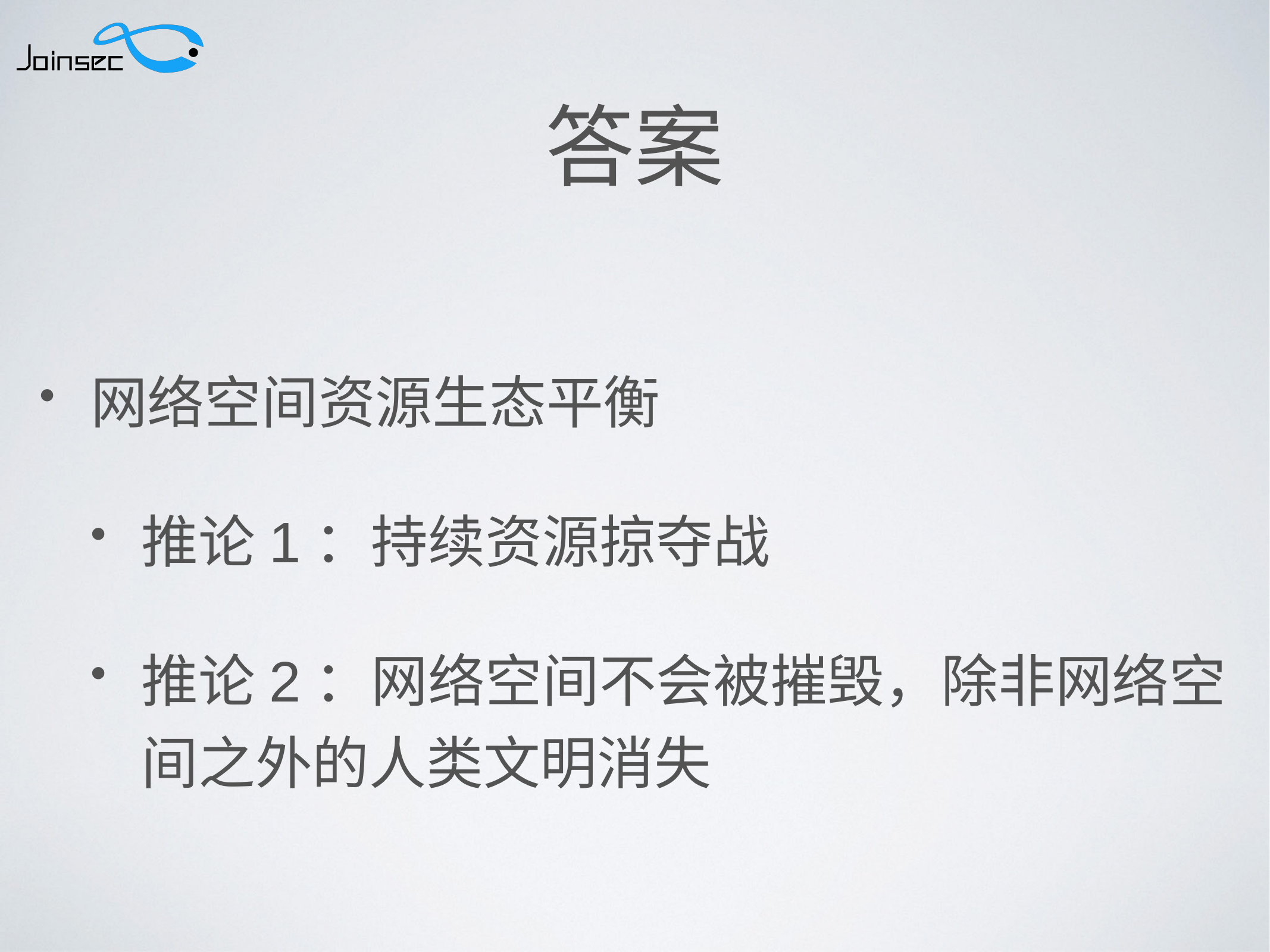

# 答案
网络空间资源生态平衡
推论1：持续资源掠夺战
推论2：网络空间不会被摧毁，除非网络空间之外的人类文明消失